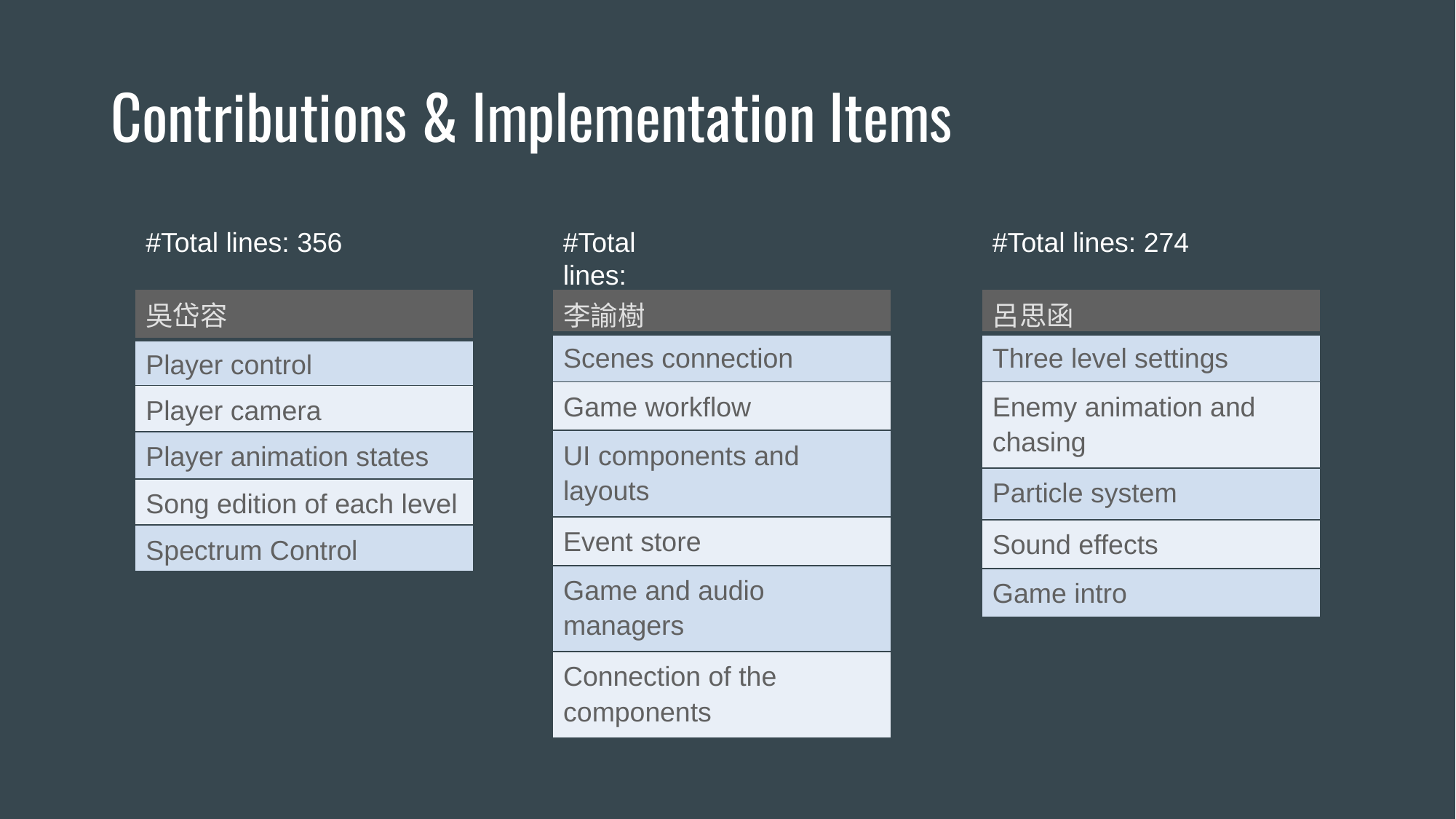

# Contributions & Implementation Items

#Total lines: 356
#Total lines:___________
#Total lines: 274
| 吳岱容 |
| --- |
| Player control |
| Player camera |
| Player animation states |
| Song edition of each level |
| Spectrum Control |
| 李諭樹 |
| --- |
| Scenes connection |
| Game workflow |
| UI components and layouts |
| Event store |
| Game and audio managers |
| Connection of the components |
| 呂思函 |
| --- |
| Three level settings |
| Enemy animation and chasing |
| Particle system |
| Sound effects |
| Game intro |